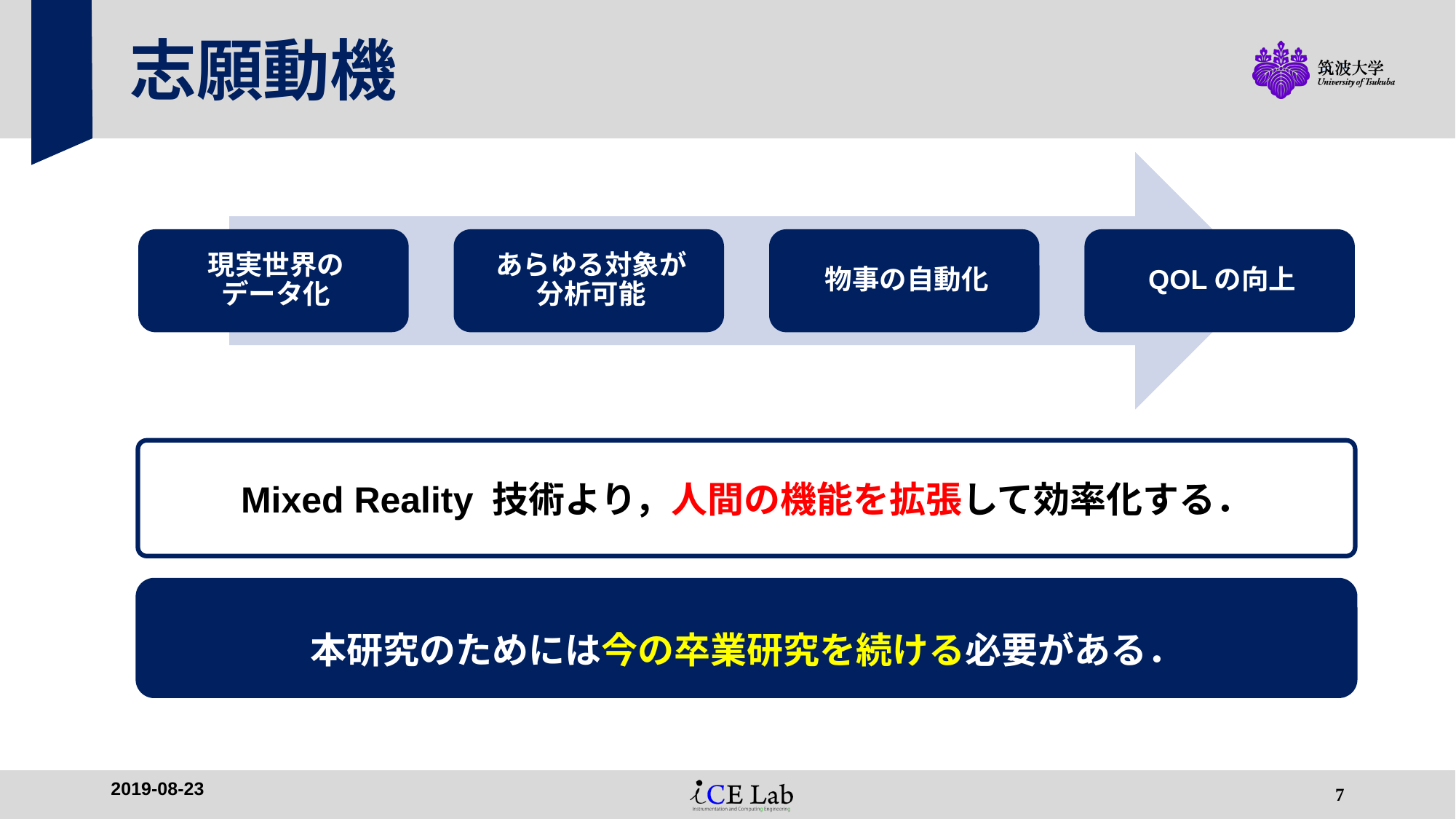

# 志願動機
現実世界の
データ化
あらゆる対象が
分析可能
物事の自動化
QOLの向上
Mixed Reality 技術より，人間の機能を拡張して効率化する．
本研究のためには今の卒業研究を続ける必要がある．
2019-08-23
7